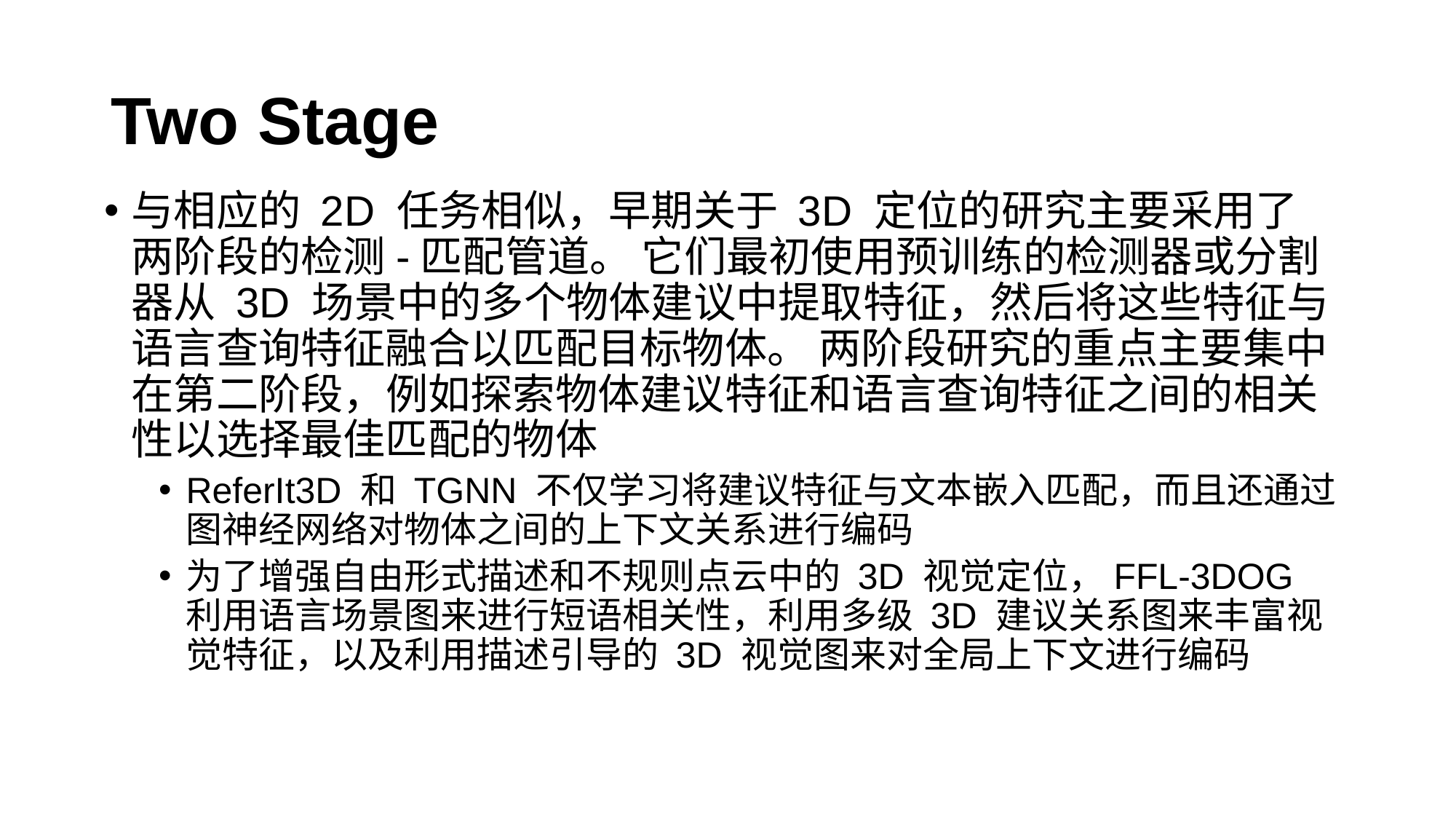

# Two Stage
与相应的 2D 任务相似，早期关于 3D 定位的研究主要采用了两阶段的检测-匹配管道。 它们最初使用预训练的检测器或分割器从 3D 场景中的多个物体建议中提取特征，然后将这些特征与语言查询特征融合以匹配目标物体。 两阶段研究的重点主要集中在第二阶段，例如探索物体建议特征和语言查询特征之间的相关性以选择最佳匹配的物体
ReferIt3D 和 TGNN 不仅学习将建议特征与文本嵌入匹配，而且还通过图神经网络对物体之间的上下文关系进行编码
为了增强自由形式描述和不规则点云中的 3D 视觉定位，FFL-3DOG 利用语言场景图来进行短语相关性，利用多级 3D 建议关系图来丰富视觉特征，以及利用描述引导的 3D 视觉图来对全局上下文进行编码